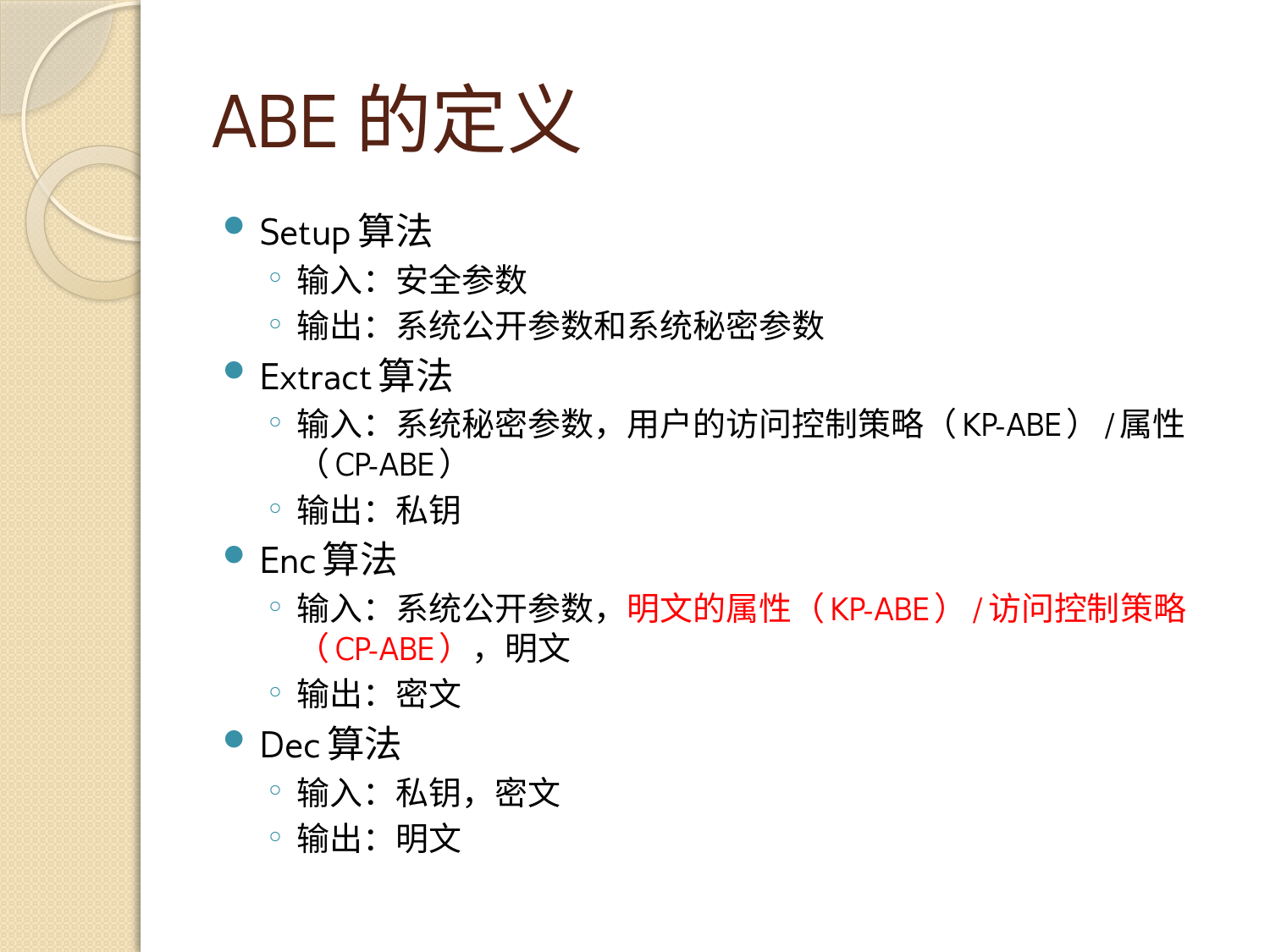

# ABE的定义
Setup算法
输入：安全参数
输出：系统公开参数和系统秘密参数
Extract算法
输入：系统秘密参数，用户的访问控制策略（KP-ABE）/属性（CP-ABE）
输出：私钥
Enc算法
输入：系统公开参数，明文的属性（KP-ABE）/访问控制策略（CP-ABE），明文
输出：密文
Dec算法
输入：私钥，密文
输出：明文